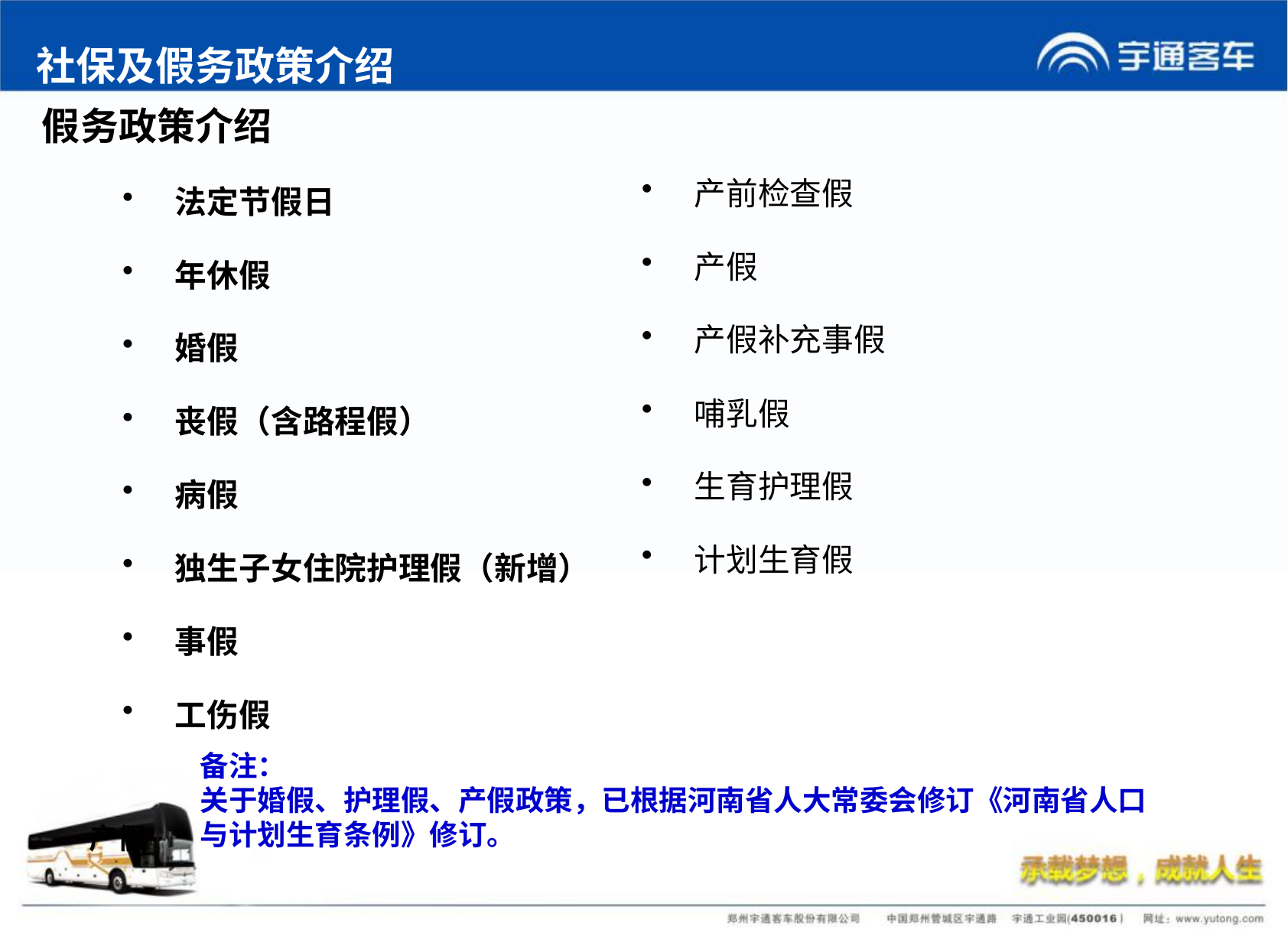

社保及假务政策介绍
假务政策介绍
产前检查假
产假
产假补充事假
哺乳假
生育护理假
计划生育假
法定节假日
年休假
婚假
丧假（含路程假）
病假
独生子女住院护理假（新增）
事假
工伤假
备注：
关于婚假、护理假、产假政策，已根据河南省人大常委会修订《河南省人口与计划生育条例》修订。
产假